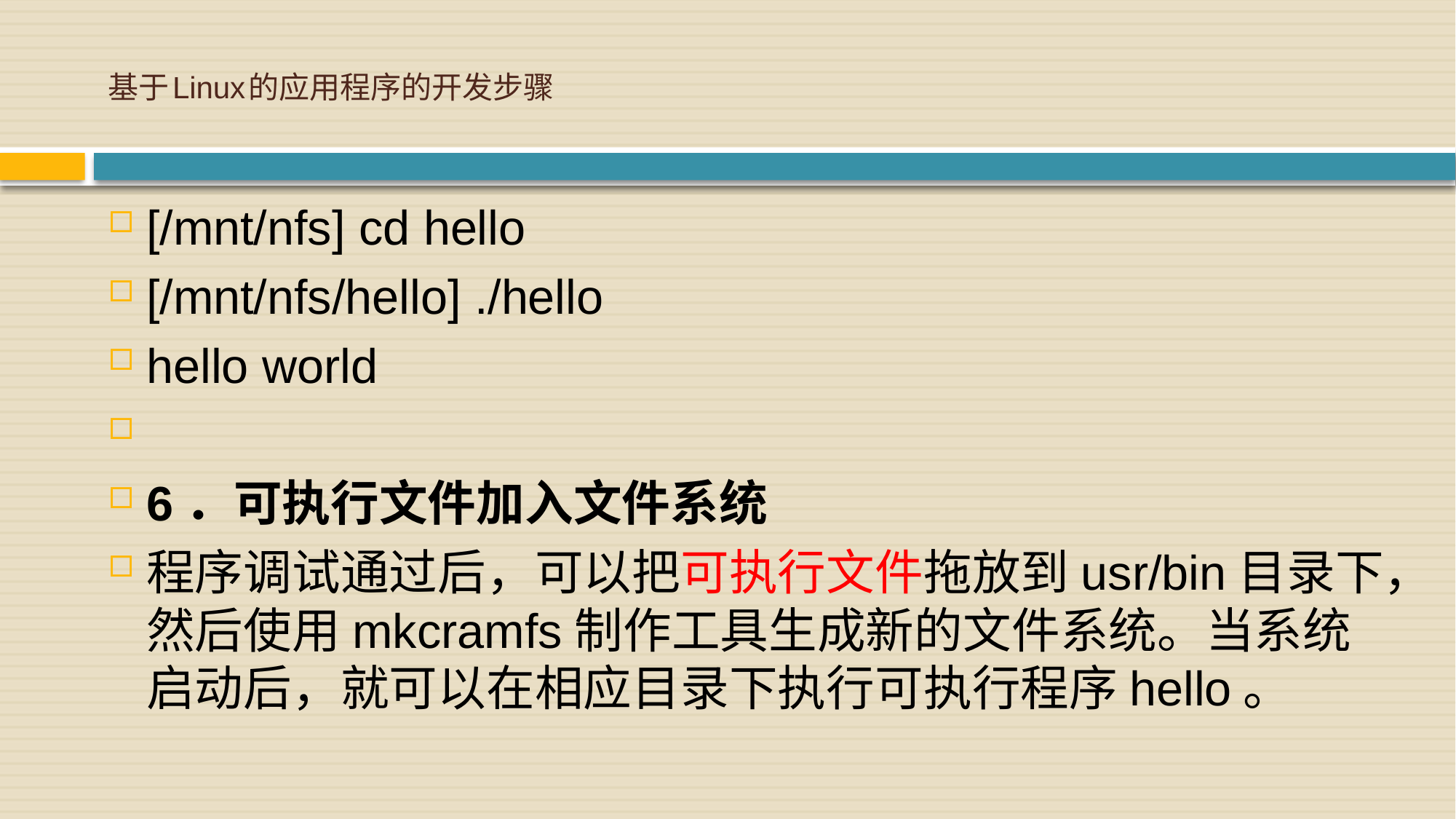

# 基于Linux的应用程序的开发步骤
[/mnt/nfs] cd hello
[/mnt/nfs/hello] ./hello
hello world

6．可执行文件加入文件系统
程序调试通过后，可以把可执行文件拖放到usr/bin目录下，然后使用mkcramfs制作工具生成新的文件系统。当系统启动后，就可以在相应目录下执行可执行程序hello。